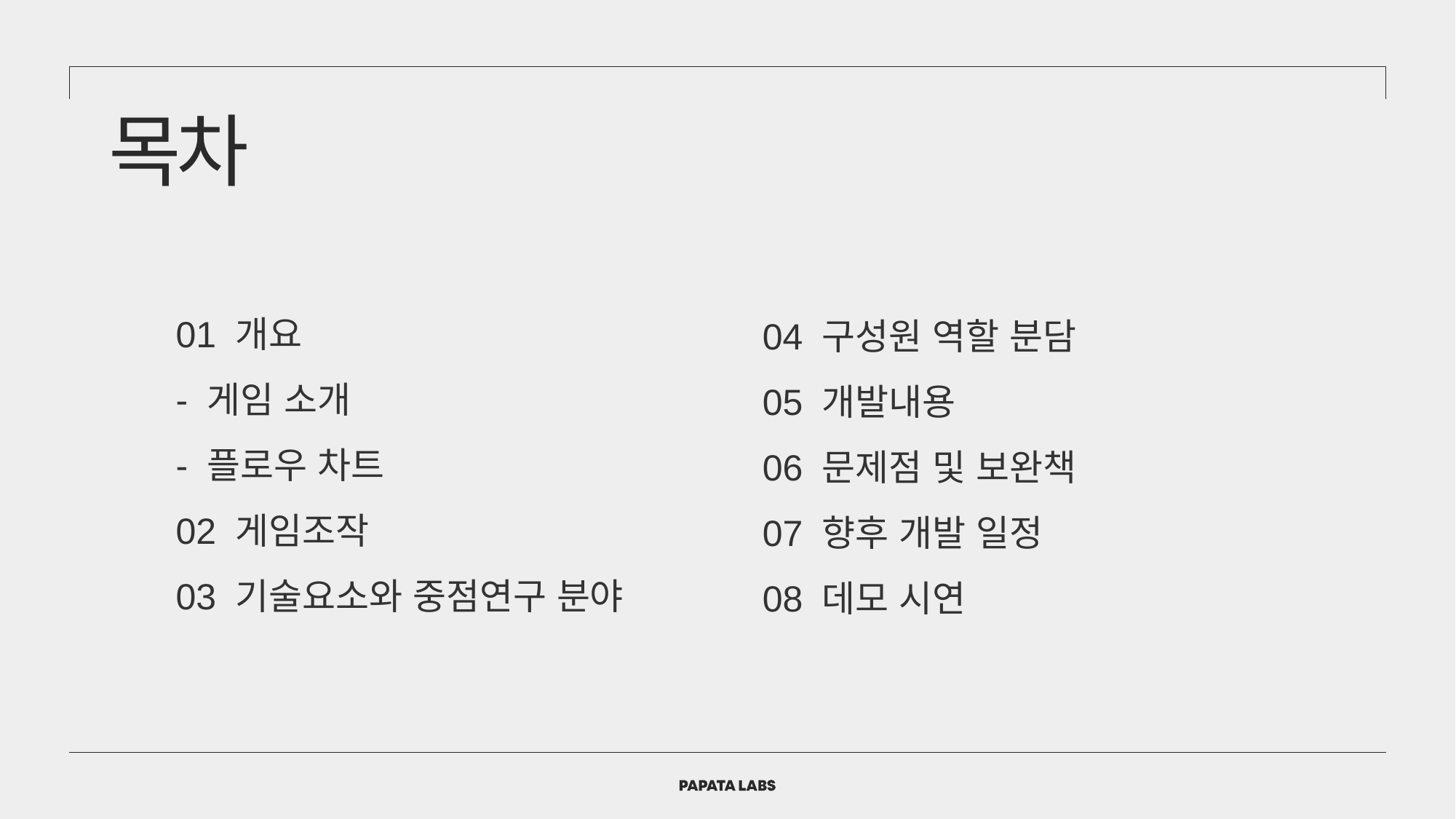

목차
04 구성원 역할 분담
05 개발내용
06 문제점 및 보완책
07 향후 개발 일정
08 데모 시연
01 개요
- 게임 소개
- 플로우 차트
02 게임조작
03 기술요소와 중점연구 분야